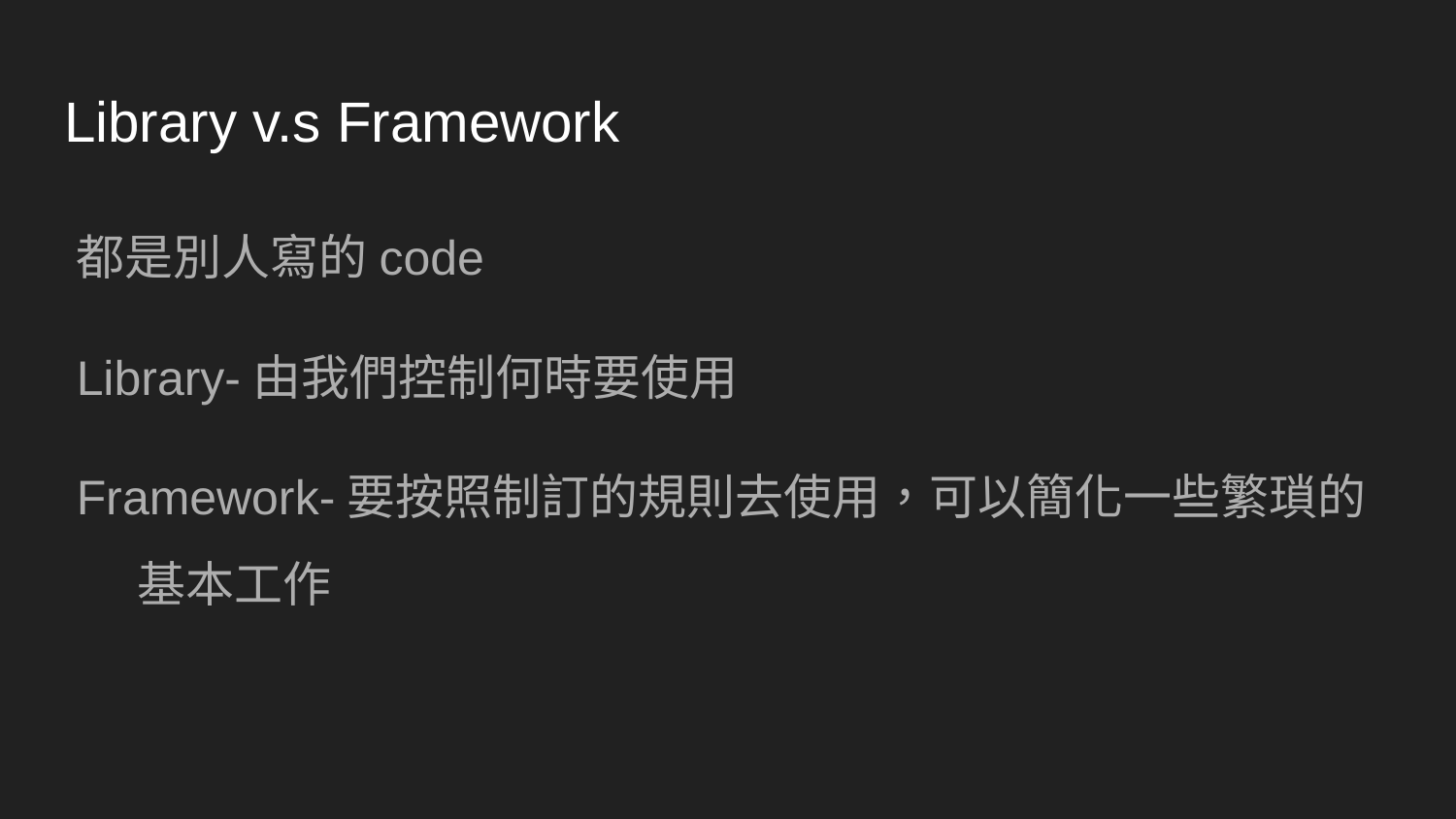

# Library v.s Framework
都是別人寫的code
Library-由我們控制何時要使用
Framework-要按照制訂的規則去使用，可以簡化一些繁瑣的基本工作